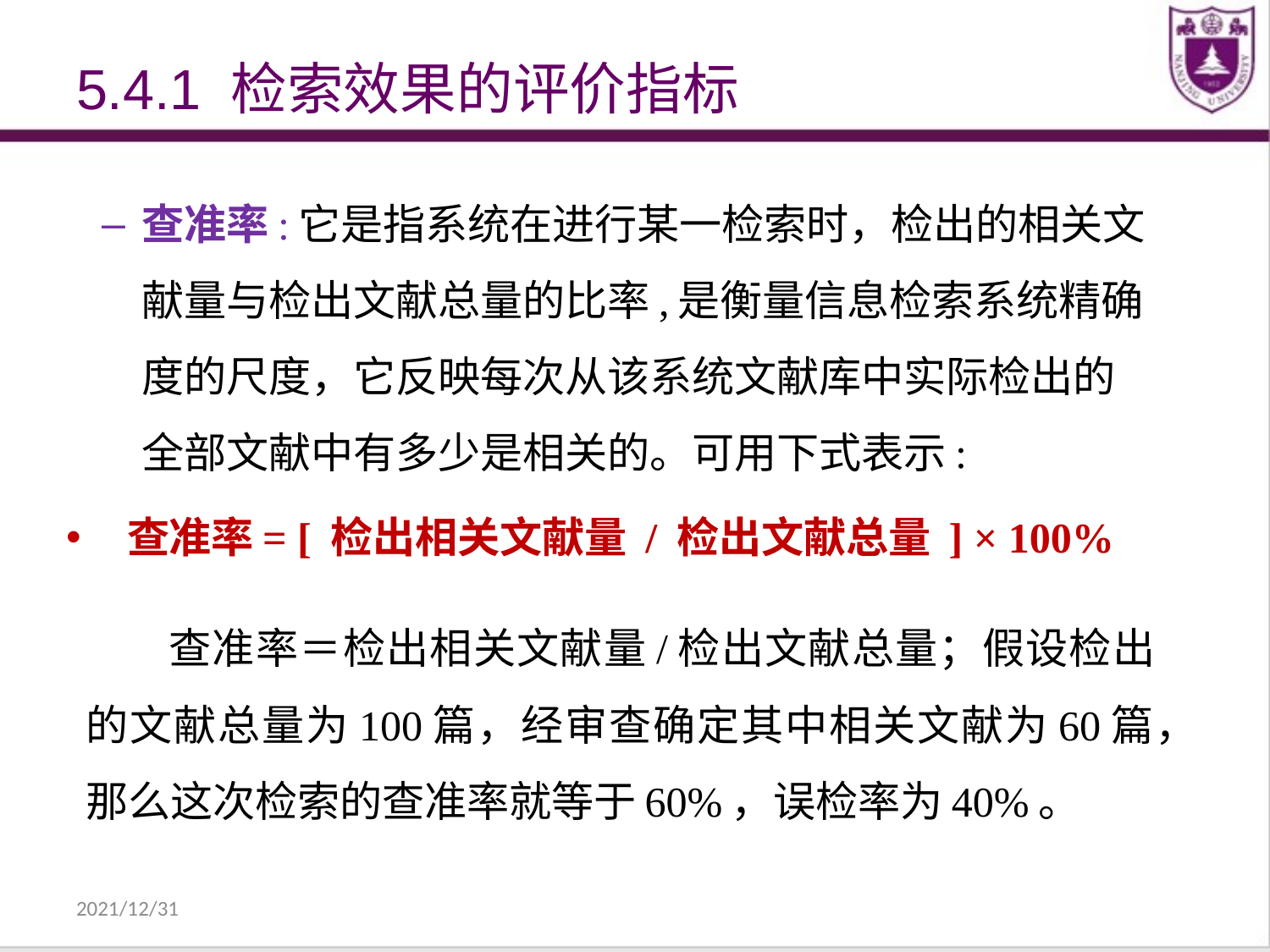

# 5.4.1 检索效果的评价指标
查准率:它是指系统在进行某一检索时，检出的相关文献量与检出文献总量的比率,是衡量信息检索系统精确度的尺度，它反映每次从该系统文献库中实际检出的全部文献中有多少是相关的。可用下式表示:
查准率= [ 检出相关文献量 / 检出文献总量 ] × 100%
          查准率＝检出相关文献量/检出文献总量；假设检出的文献总量为100篇，经审查确定其中相关文献为60篇，那么这次检索的查准率就等于60%，误检率为40%。

2021/12/31